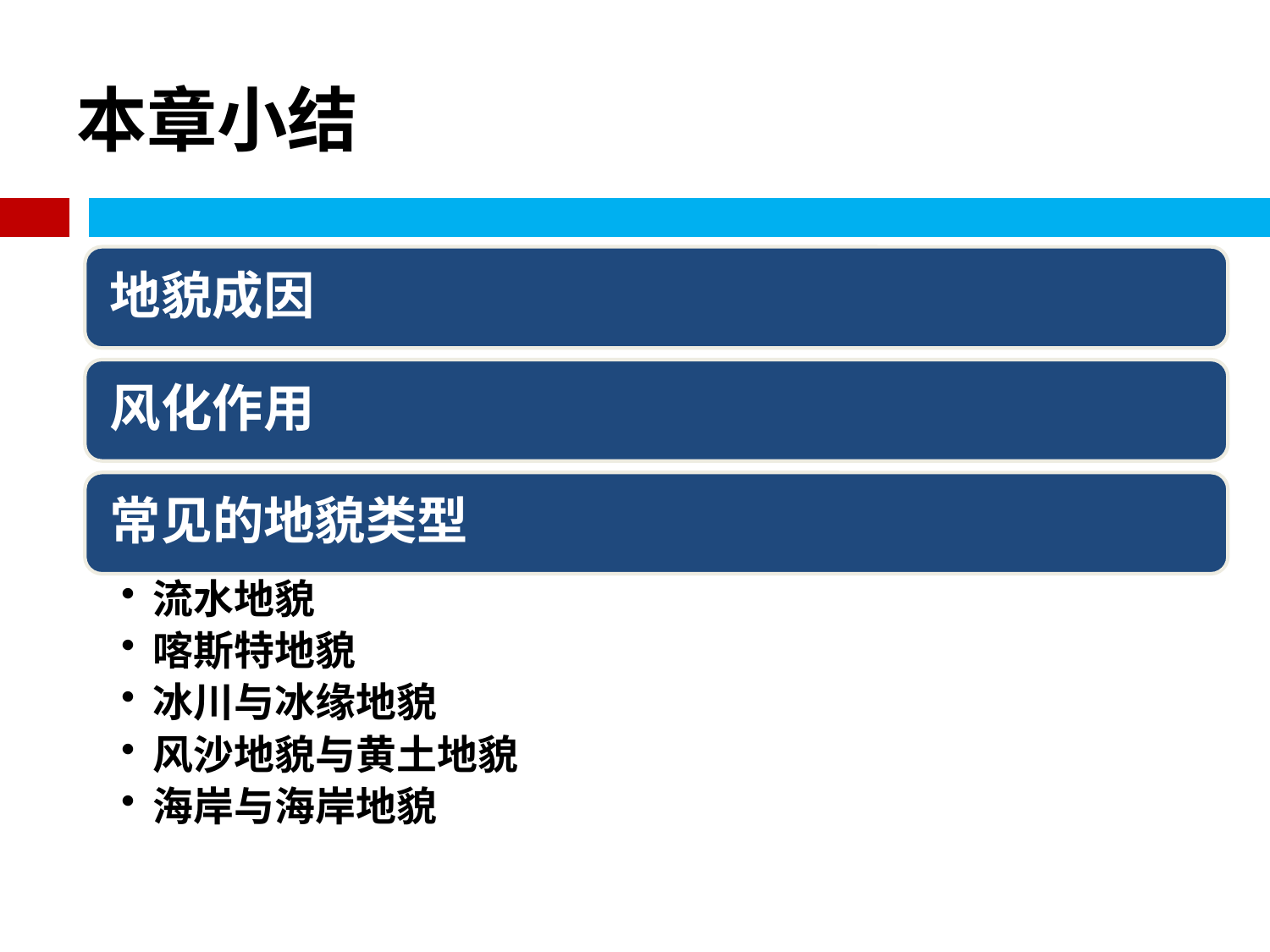

# 本章小结
地貌成因
风化作用
常见的地貌类型
流水地貌
喀斯特地貌
冰川与冰缘地貌
风沙地貌与黄土地貌
海岸与海岸地貌